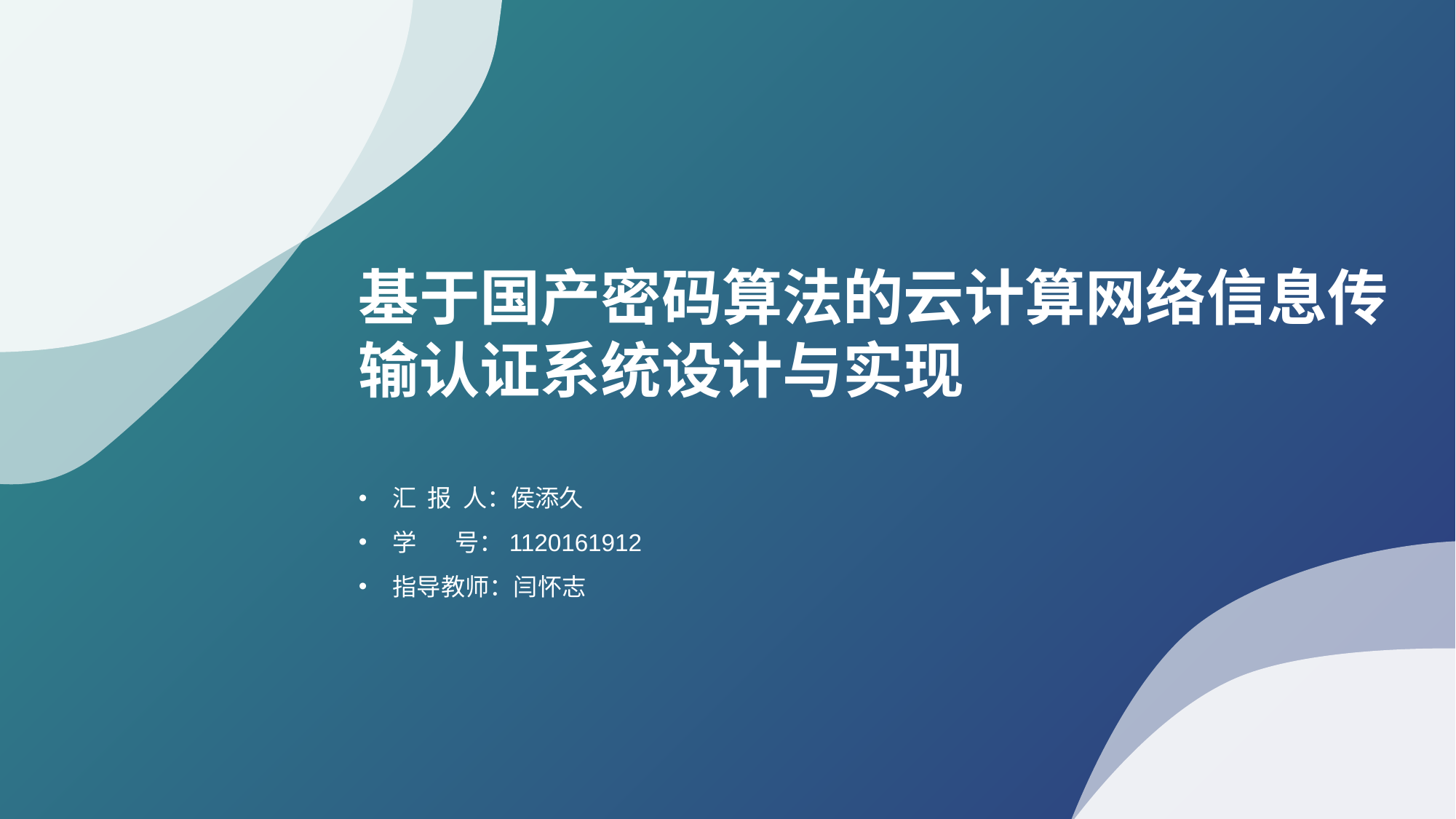

基于国产密码算法的云计算网络信息传输认证系统设计与实现
汇  报  人：侯添久
学       号：1120161912
指导教师：闫怀志